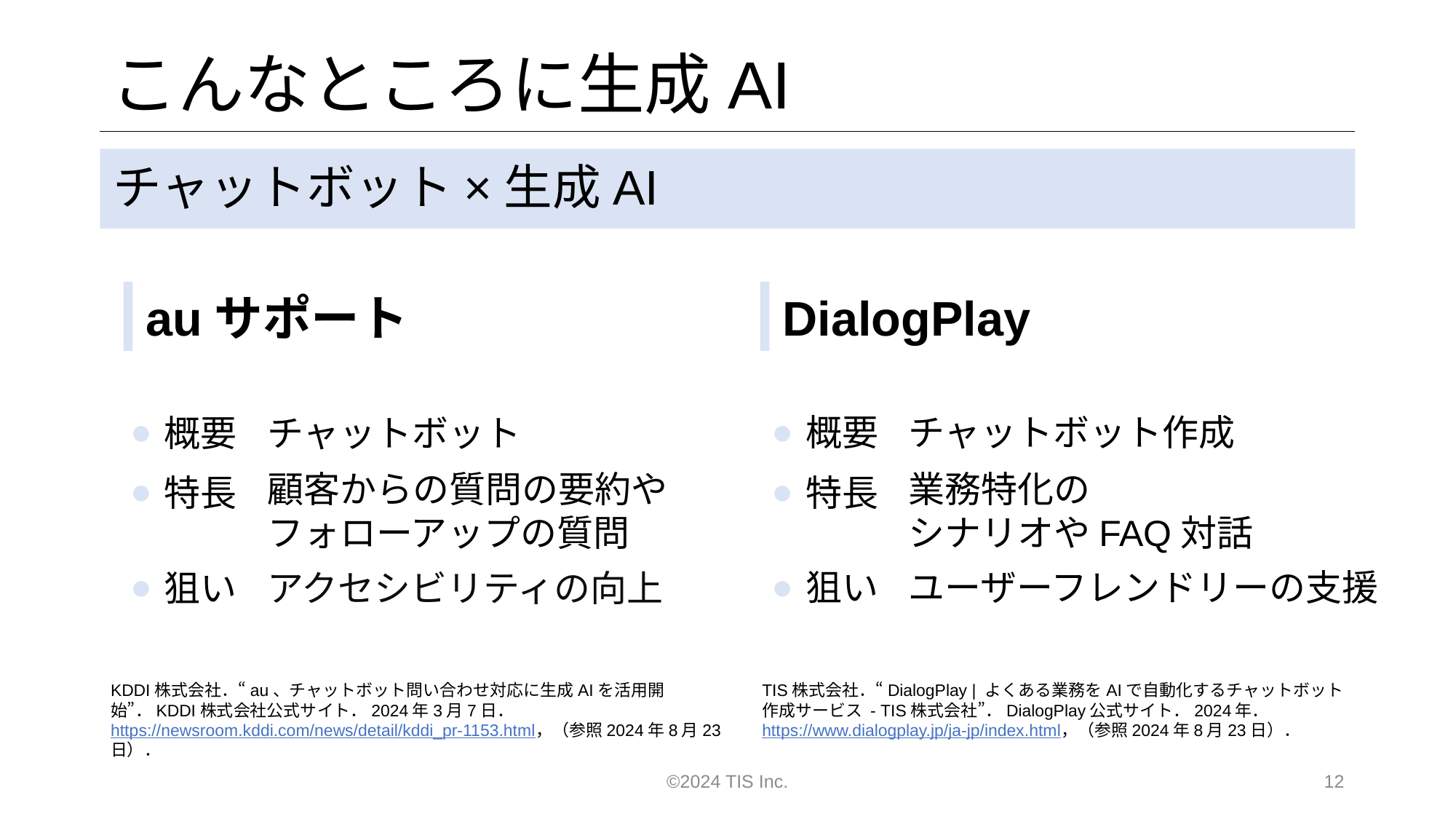

# こんなところに生成AI
チャットボット×生成AI
auサポート
DialogPlay
概要
チャットボット作成
概要
チャットボット
顧客からの質問の要約や
フォローアップの質問
業務特化の
シナリオやFAQ対話
特長
特長
狙い
ユーザーフレンドリーの支援
狙い
アクセシビリティの向上
KDDI株式会社．“au、チャットボット問い合わせ対応に生成AIを活用開始”．KDDI株式会社公式サイト．2024年3月7日．https://newsroom.kddi.com/news/detail/kddi_pr-1153.html，（参照2024年8月23日）．
TIS株式会社．“DialogPlay | よくある業務をAIで自動化するチャットボット作成サービス - TIS株式会社”．DialogPlay公式サイト．2024年．https://www.dialogplay.jp/ja-jp/index.html，（参照2024年8月23日）．
©2024 TIS Inc.
12